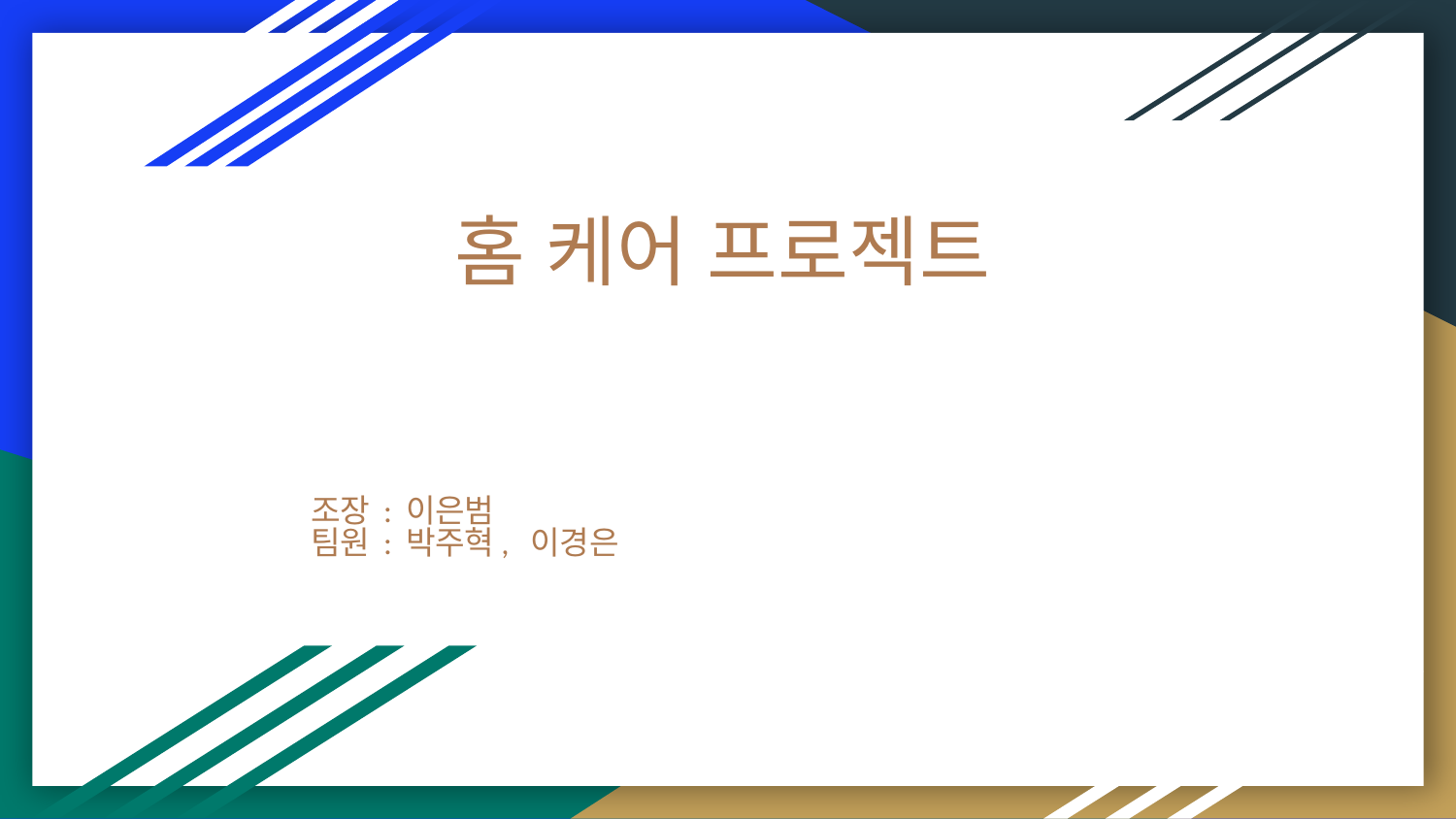

# 홈 케어 프로젝트
조장 : 이은범
팀원 : 박주혁,  이경은